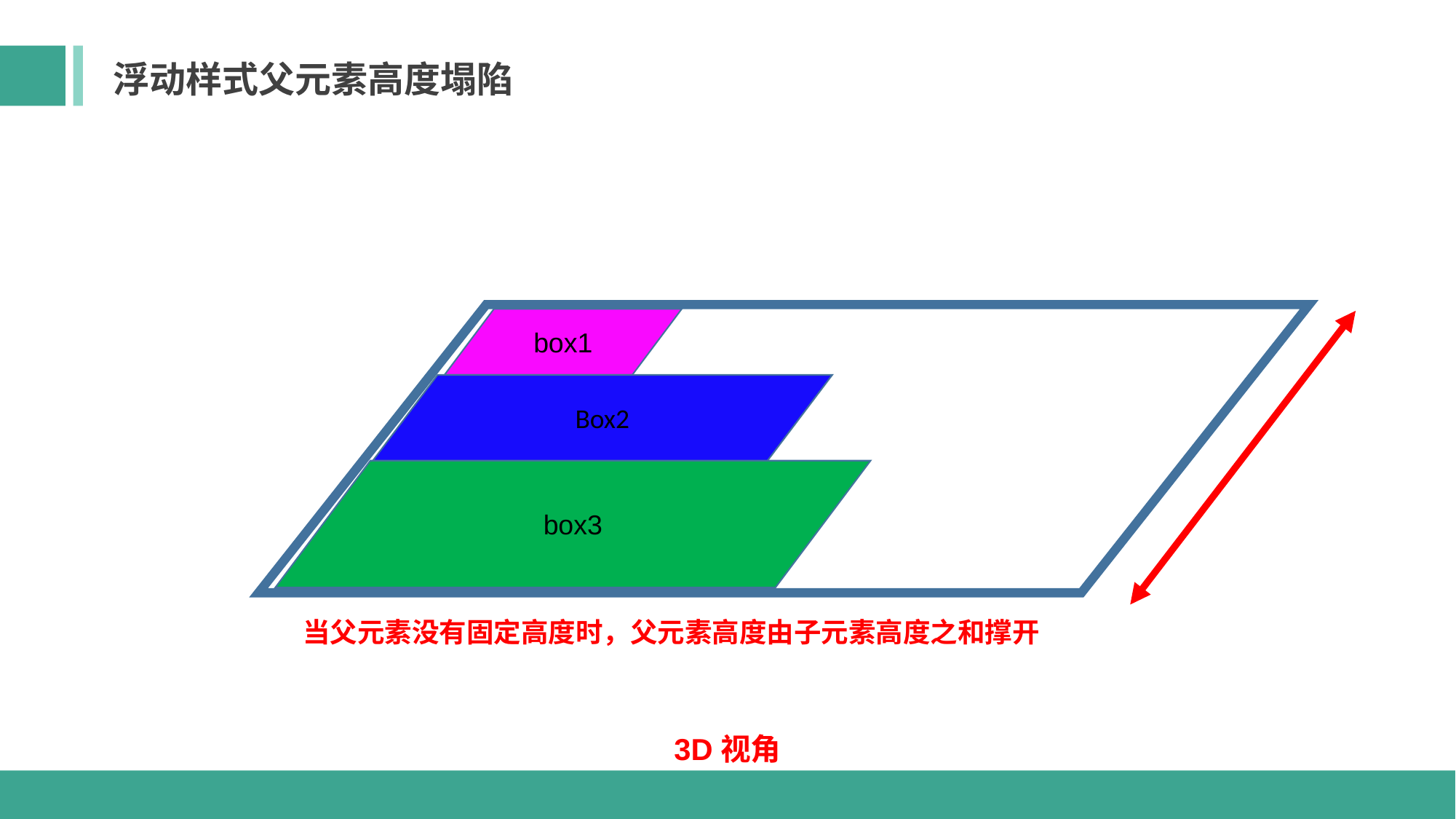

浮动样式父元素高度塌陷

box1
Box2
box3
当父元素没有固定高度时，父元素高度由子元素高度之和撑开
3D视角